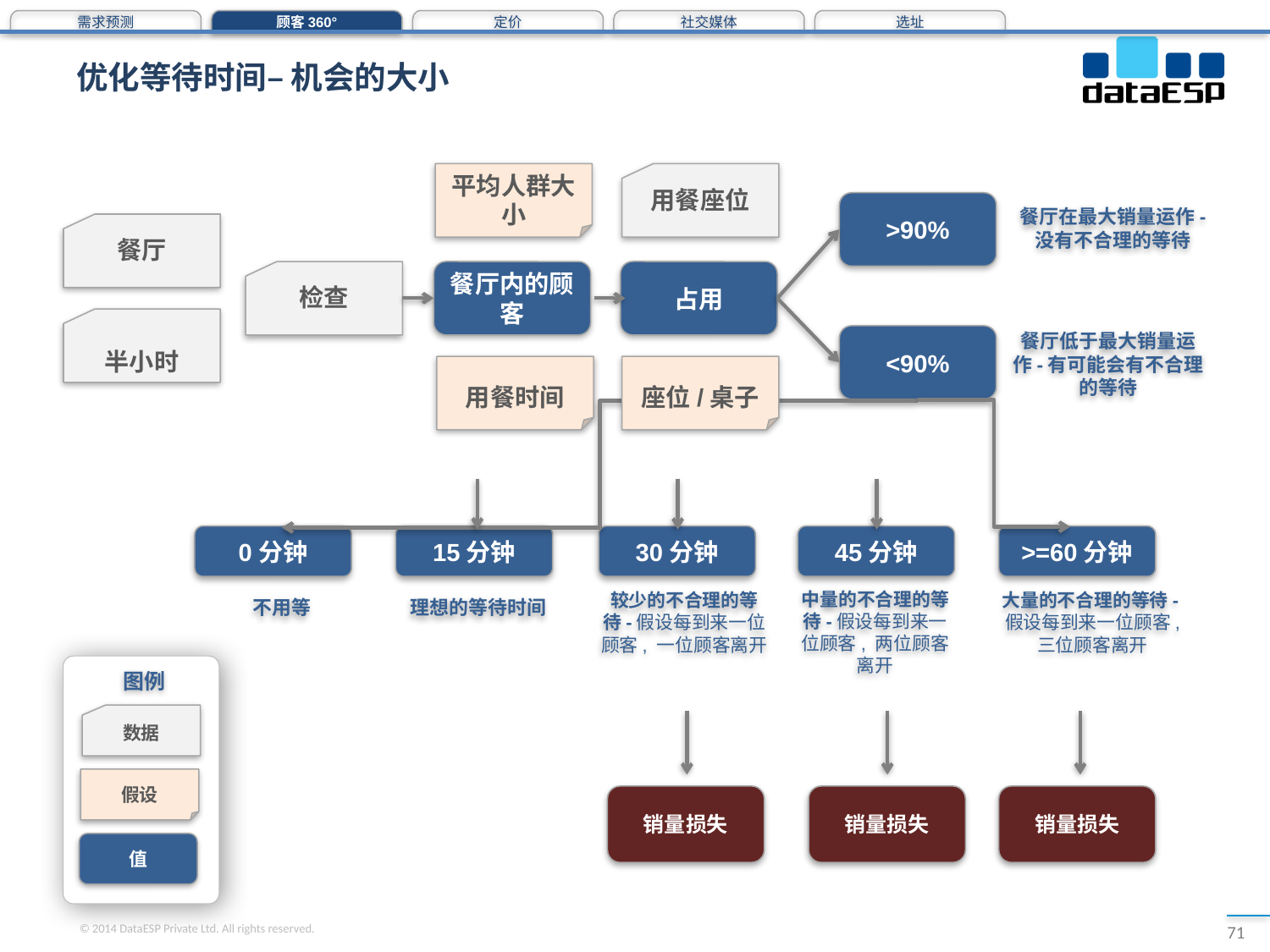

需求预测
顾客360°

定价
社交媒体
选址
# 优化等待时间– 机会的大小
平均人群大小
用餐座位
>90%
餐厅在最大销量运作-
没有不合理的等待
餐厅
检查
餐厅内的顾客
占用
半小时
<90%
餐厅低于最大销量运作-有可能会有不合理的等待
用餐时间
座位/桌子
0分钟
15分钟
30分钟
45分钟
>=60分钟
中量的不合理的等待-假设每到来一位顾客, 两位顾客离开
较少的不合理的等待-假设每到来一位顾客, 一位顾客离开
不用等
理想的等待时间
大量的不合理的等待-假设每到来一位顾客, 三位顾客离开

图例
数据
假设
销量损失
销量损失
销量损失
值